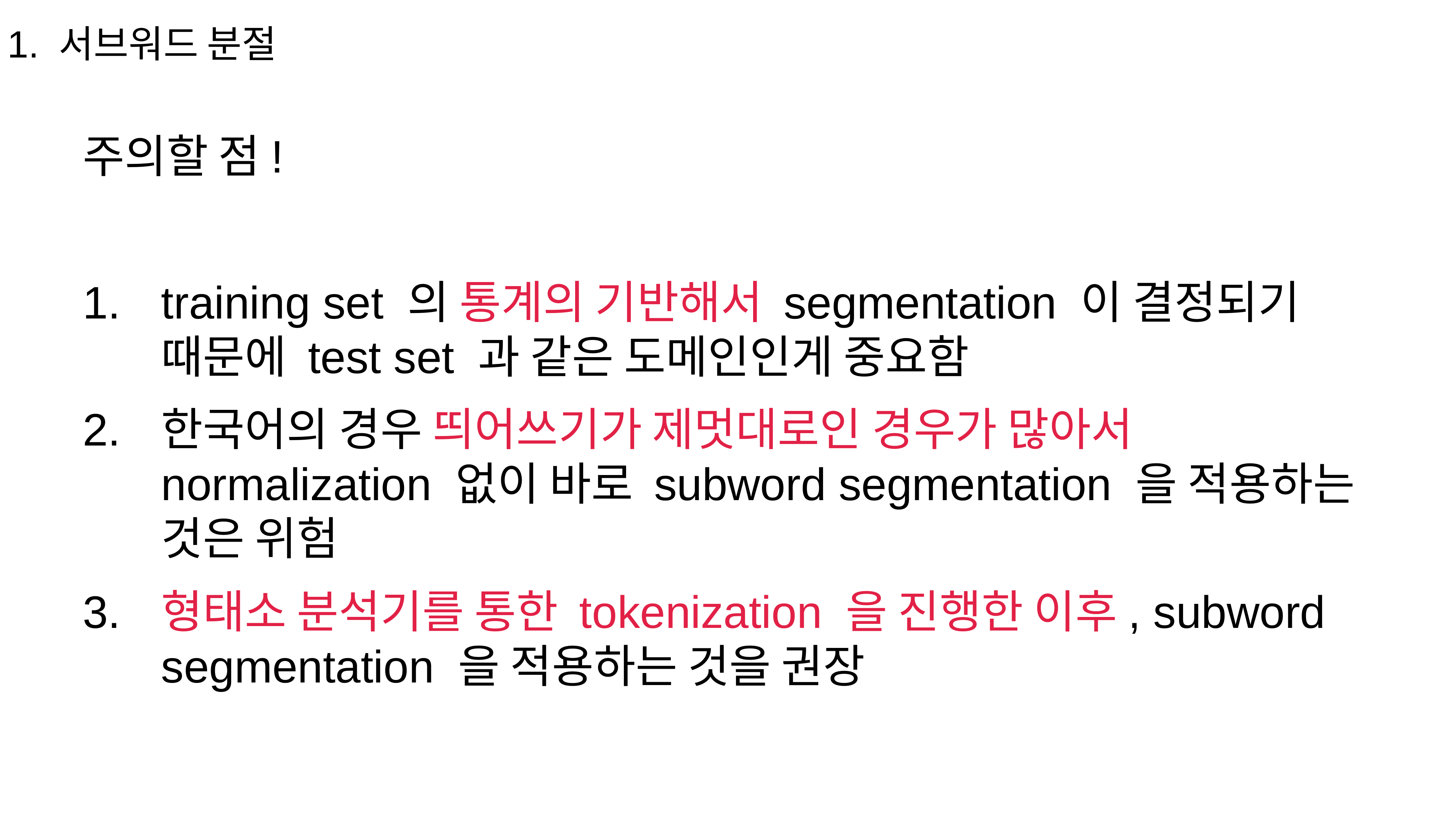

1. 서브워드 분절
주의할 점!

training set 의 통계의 기반해서 segmentation 이 결정되기 때문에 test set 과 같은 도메인인게 중요함
한국어의 경우 띄어쓰기가 제멋대로인 경우가 많아서 normalization 없이 바로 subword segmentation 을 적용하는 것은 위험
형태소 분석기를 통한 tokenization 을 진행한 이후, subword segmentation 을 적용하는 것을 권장
10